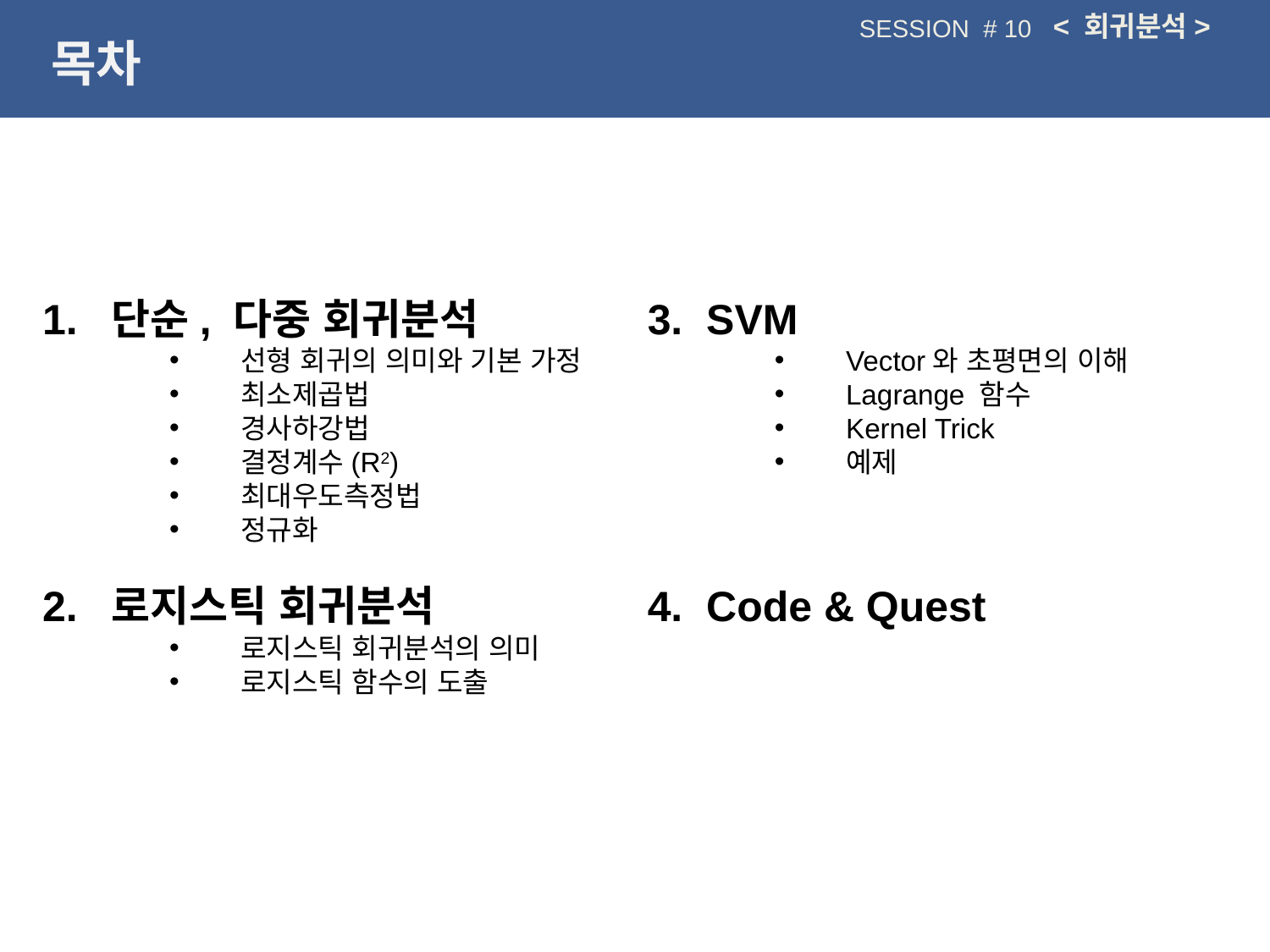

< 회귀분석>
SESSION  # 10
목차
3.  SVM
Vector와 초평면의 이해
Lagrange 함수
Kernel Trick
예제

4.  Code & Quest
1.  단순, 다중 회귀분석
선형 회귀의 의미와 기본 가정
최소제곱법
경사하강법
결정계수(R2)
최대우도측정법
정규화

2.  로지스틱 회귀분석
로지스틱 회귀분석의 의미
로지스틱 함수의 도출